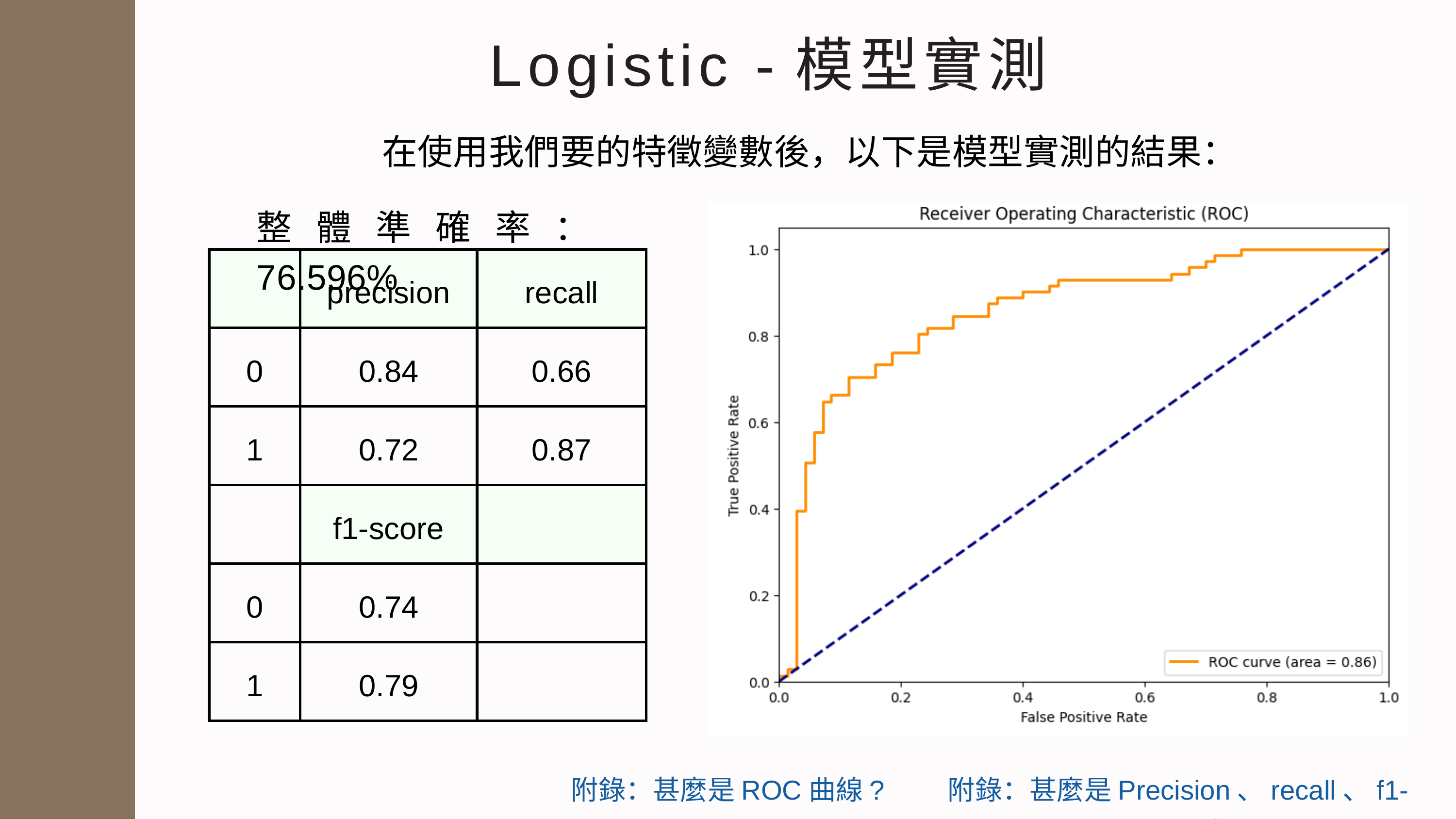

Logistic -模型實測
在使用我們要的特徵變數後，以下是模型實測的結果：
整體準確率：76.596%

|  | precision | recall |
| --- | --- | --- |
| 0 | 0.84 | 0.66 |
| 1 | 0.72 | 0.87 |
|  | f1-score |  |
| 0 | 0.74 |  |
| 1 | 0.79 |  |
附錄：甚麼是ROC曲線?
附錄：甚麼是Precision、recall、f1-score ?